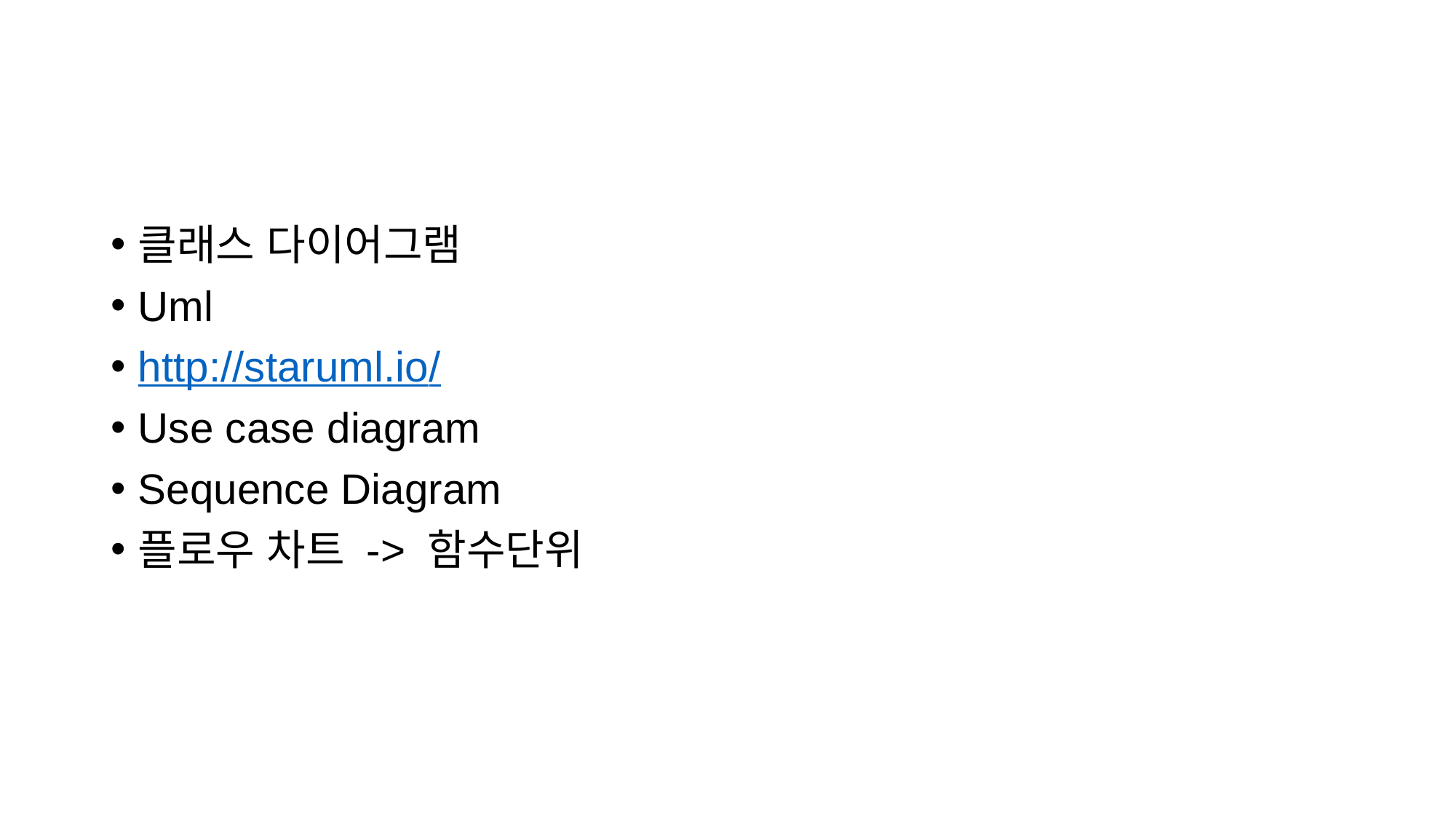

#
클래스 다이어그램
Uml
http://staruml.io/
Use case diagram
Sequence Diagram
플로우 차트 -> 함수단위